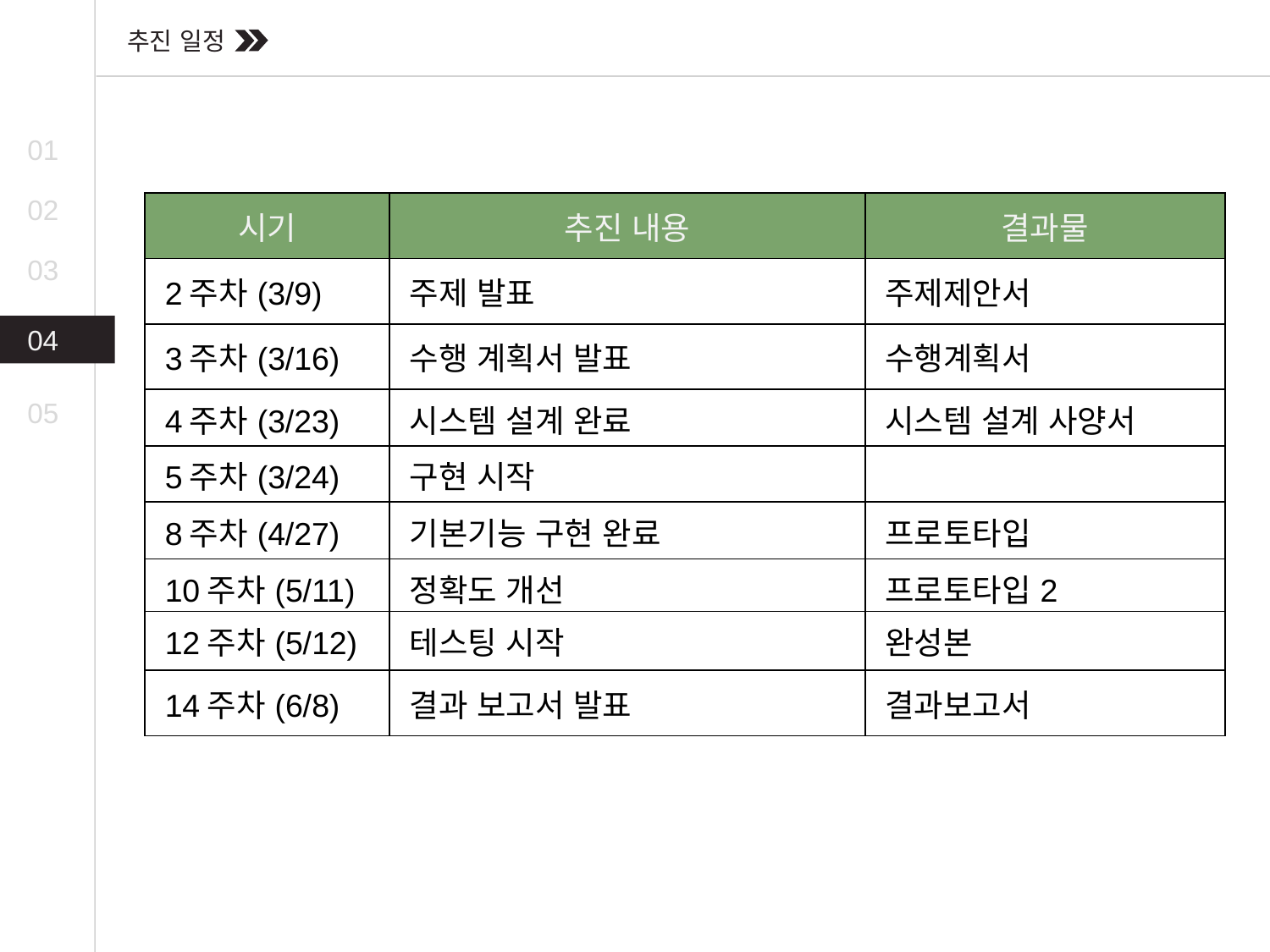

추진 일정

01
02
| 시기 | 추진 내용 | 결과물 |
| --- | --- | --- |
| 2주차(3/9) | 주제 발표 | 주제제안서 |
| 3주차(3/16) | 수행 계획서 발표 | 수행계획서 |
| 4주차(3/23) | 시스템 설계 완료 | 시스템 설계 사양서 |
| 5주차(3/24) | 구현 시작 |  |
| 8주차(4/27) | 기본기능 구현 완료 | 프로토타입 |
| 10주차(5/11) | 정확도 개선 | 프로토타입2 |
| 12주차(5/12) | 테스팅 시작 | 완성본 |
| 14주차(6/8) | 결과 보고서 발표 | 결과보고서 |
03

04
05